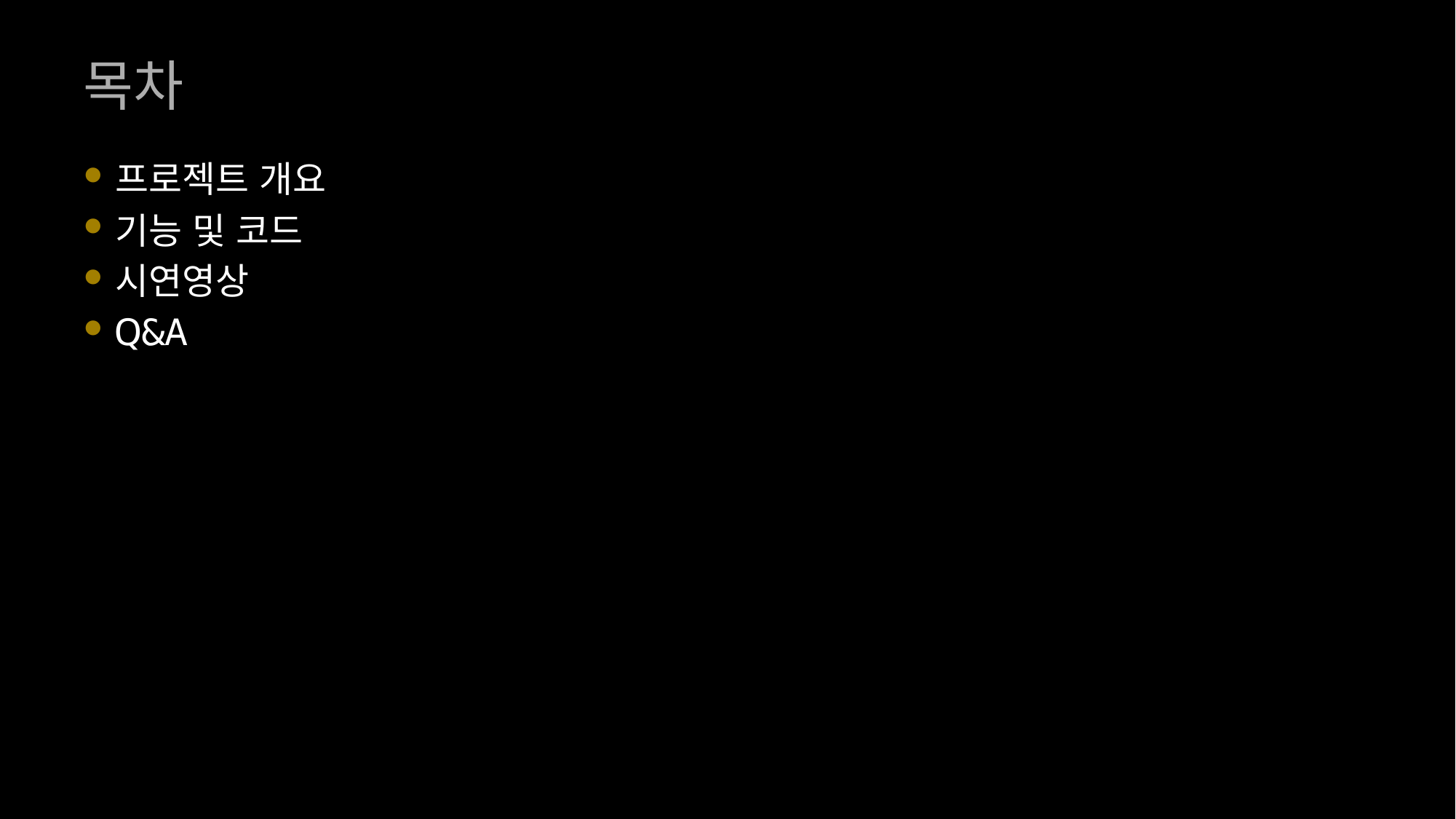

# 목차
프로젝트 개요
기능 및 코드
시연영상
Q&A